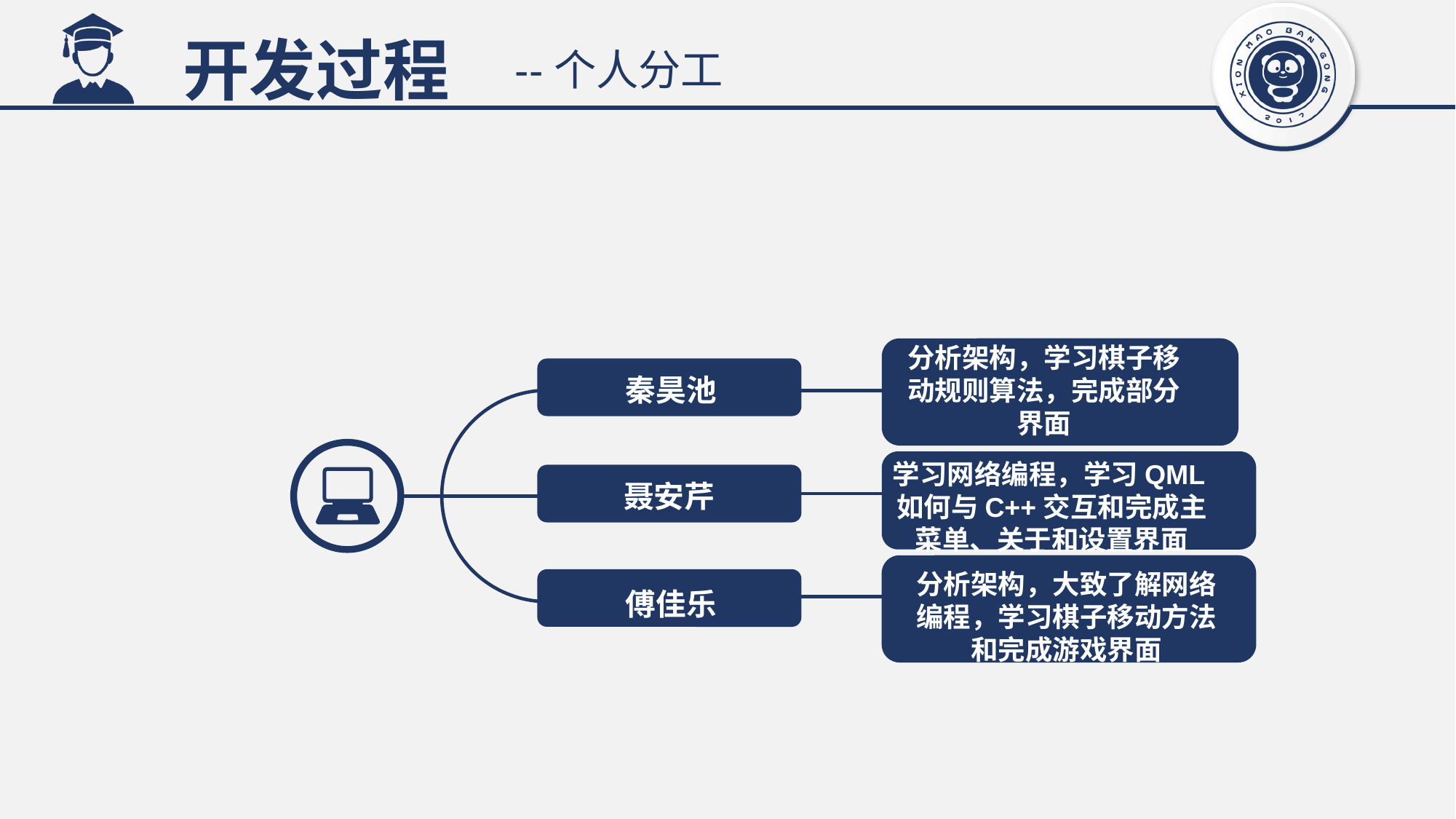

开发过程
--个人分工
分析架构，学习棋子移动规则算法，完成部分界面

秦昊池

聂安芹

傅佳乐

学习网络编程，学习QML如何与C++交互和完成主菜单、关于和设置界面

分析架构，大致了解网络编程，学习棋子移动方法和完成游戏界面